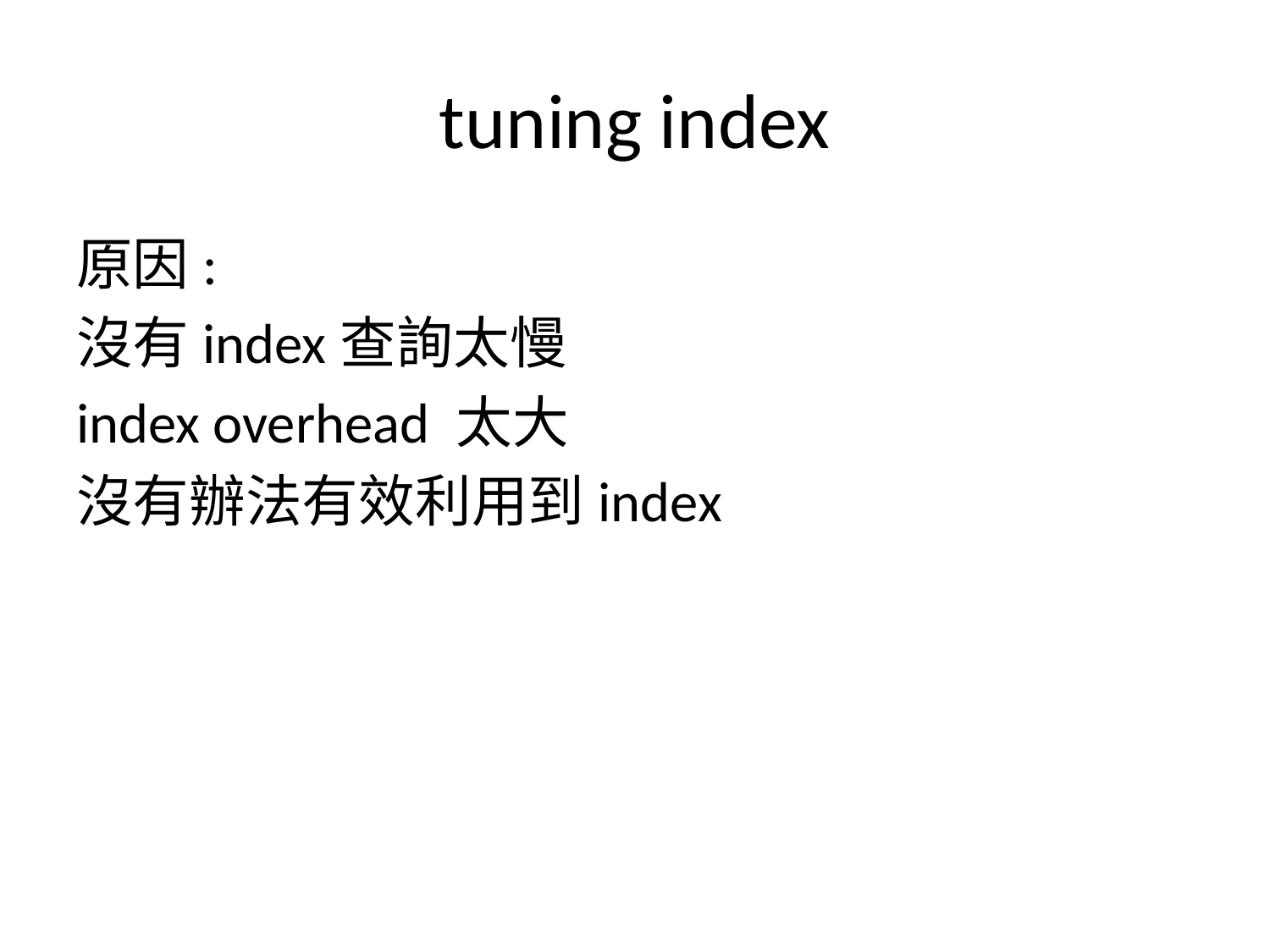

# tuning index
原因:
沒有index查詢太慢
index overhead 太大
沒有辦法有效利用到index